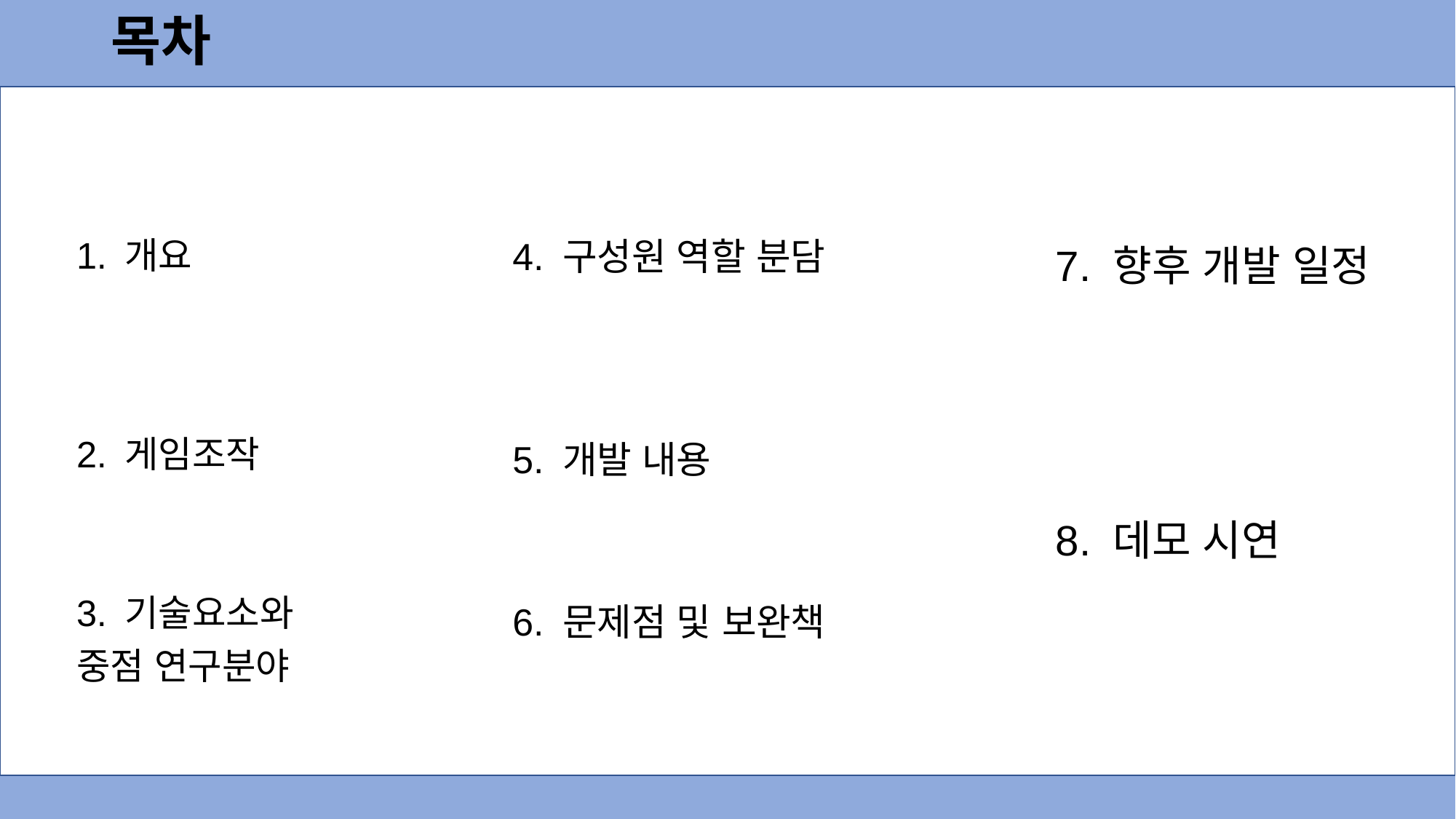

목차

4. 구성원 역할 분담

5. 개발 내용

6. 문제점 및 보완책

7. 향후 개발 일정

8. 데모 시연

1. 개요

2. 게임조작

3. 기술요소와
중점 연구분야